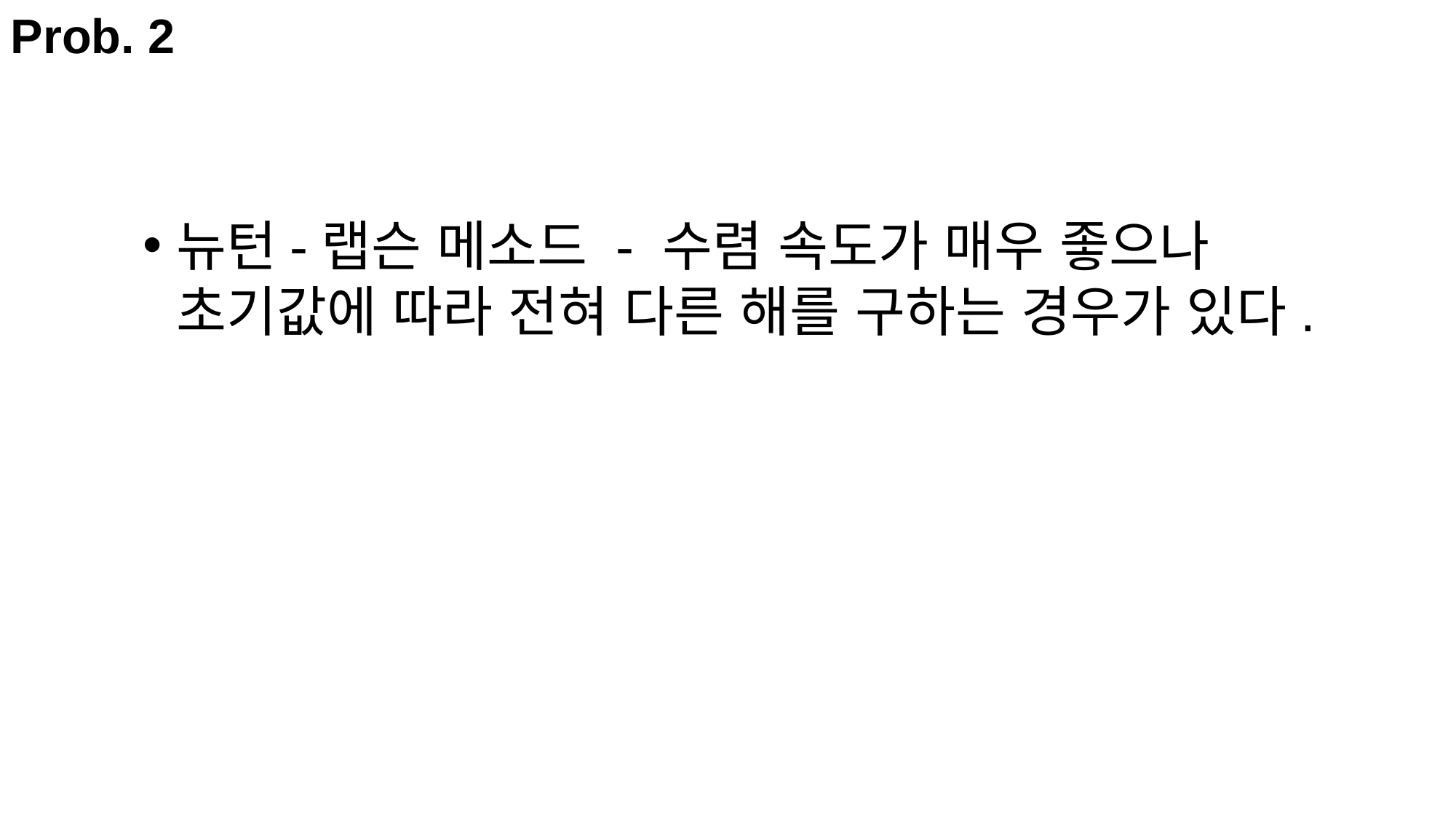

Prob. 2
뉴턴-랩슨 메소드 - 수렴 속도가 매우 좋으나 초기값에 따라 전혀 다른 해를 구하는 경우가 있다.